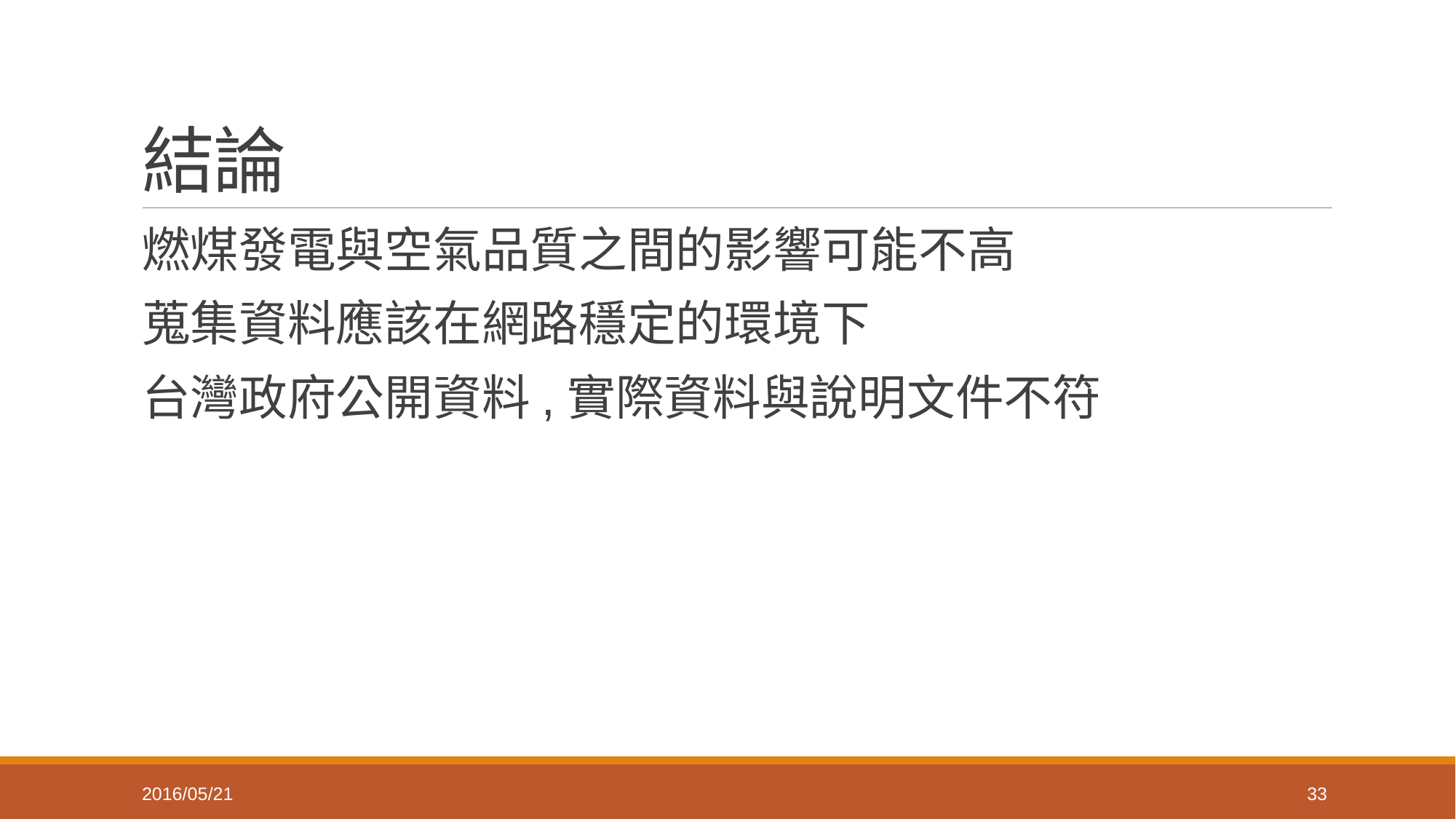

# 結論
燃煤發電與空氣品質之間的影響可能不高
蒐集資料應該在網路穩定的環境下
台灣政府公開資料,實際資料與說明文件不符

2016/05/21
33